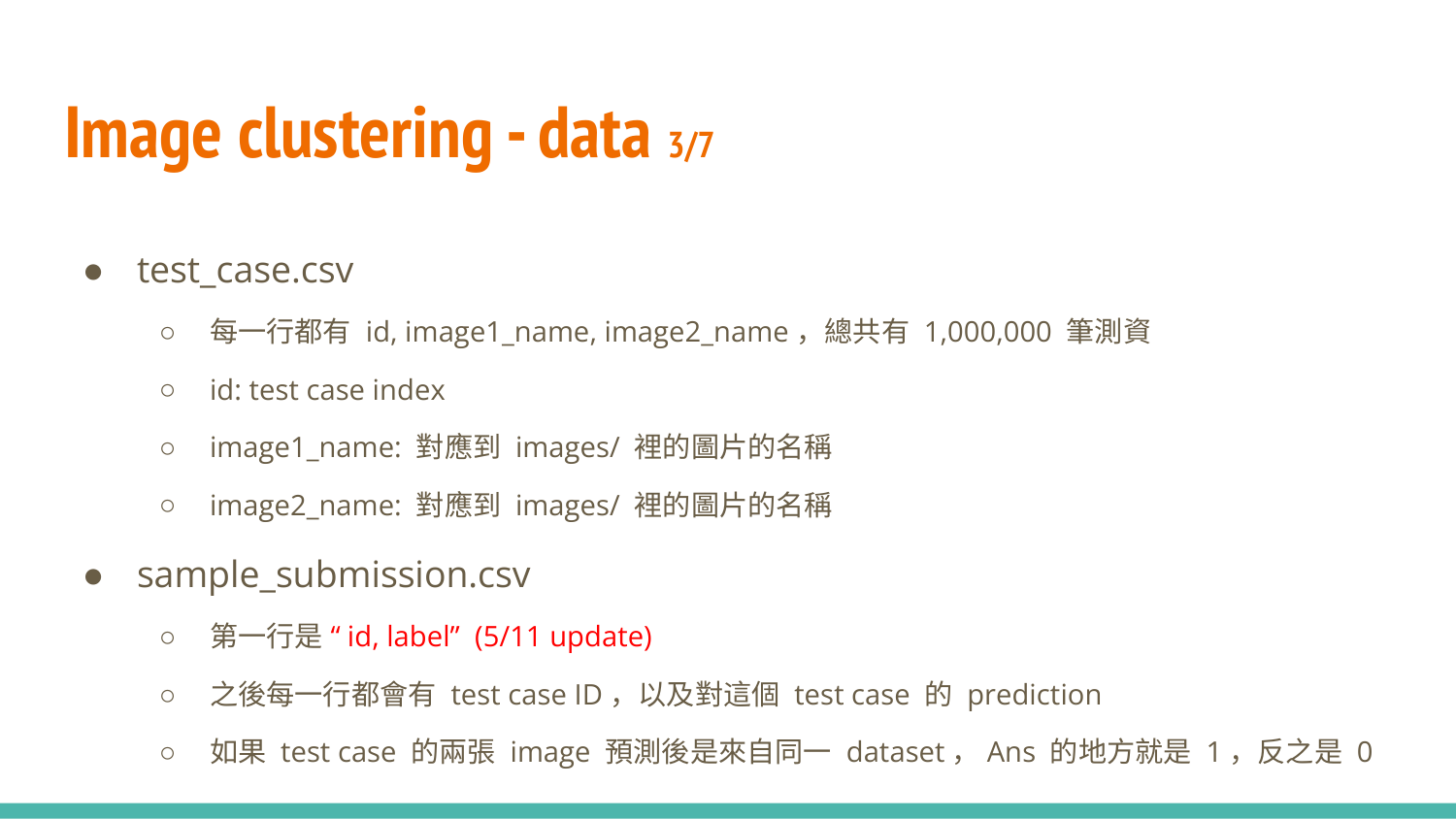

# Image clustering - data 3/7
test_case.csv
每一行都有 id, image1_name, image2_name，總共有 1,000,000 筆測資
id: test case index
image1_name: 對應到 images/ 裡的圖片的名稱
image2_name: 對應到 images/ 裡的圖片的名稱
sample_submission.csv
第一行是 “id, label”  (5/11 update)
之後每一行都會有 test case ID，以及對這個 test case 的 prediction
如果 test case 的兩張 image 預測後是來自同一 dataset，Ans 的地方就是 1，反之是 0